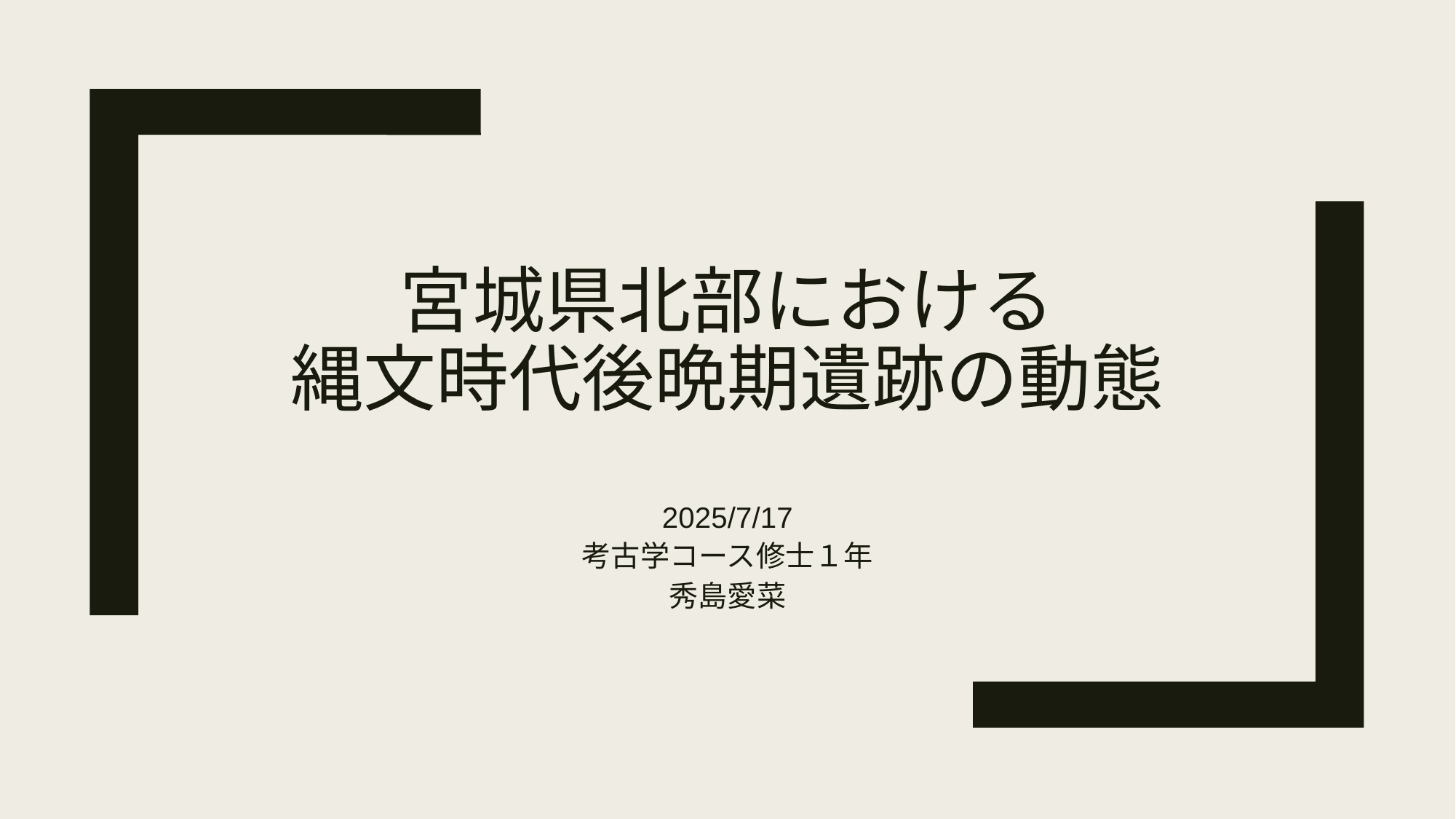

# 宮城県北部における 縄文時代後晩期遺跡の動態
2025/7/17
考古学コース修士１年
秀島愛菜